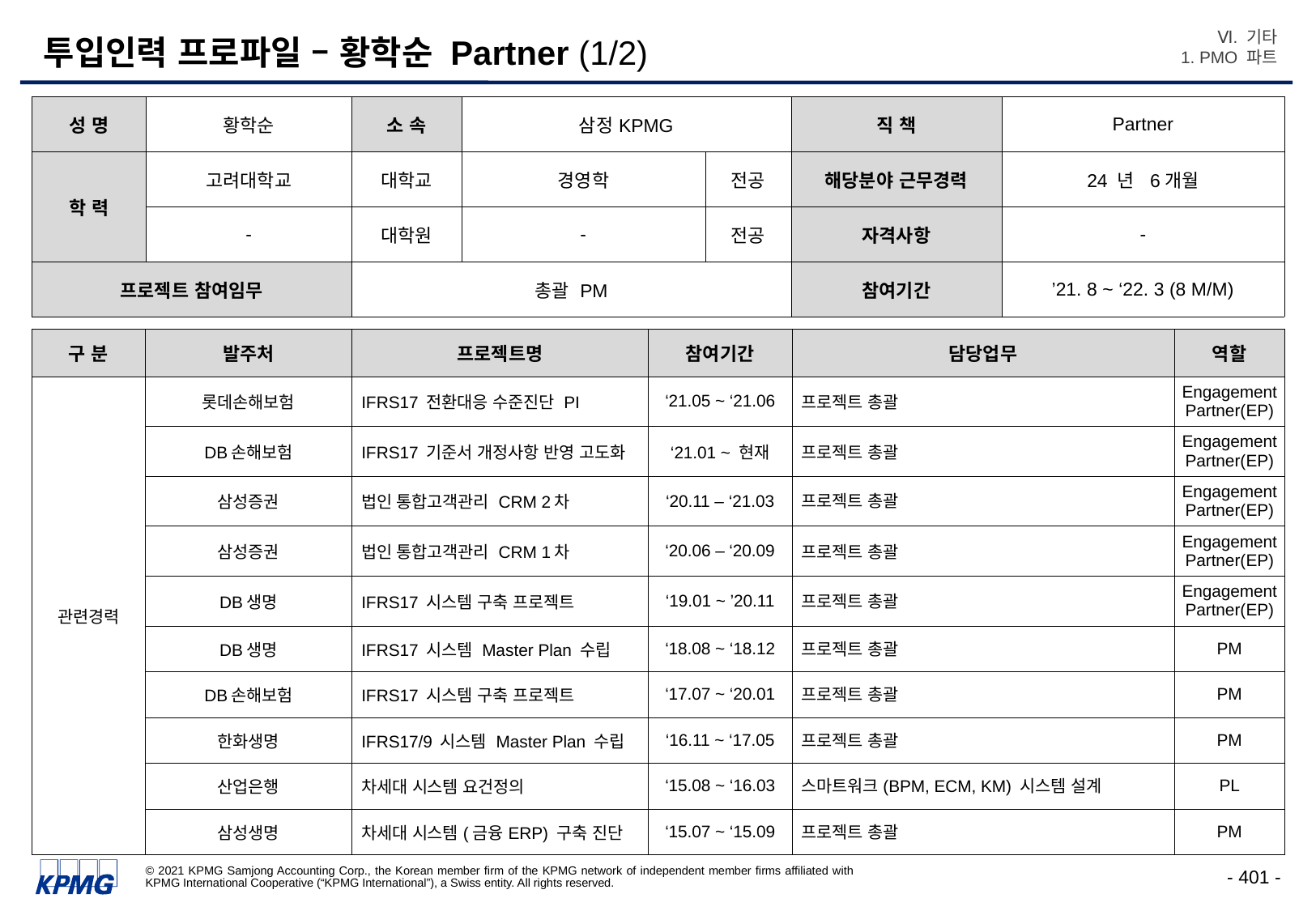

Ⅵ. 기타
1. PMO 파트
# 투입인력 프로파일 – 황학순 Partner (1/2)
| 성 명 | 황학순 | 소 속 | 삼정KPMG |  | 직 책 | Partner |
| --- | --- | --- | --- | --- | --- | --- |
| 학 력 | 고려대학교 | 대학교 | 경영학 | 전공 | 해당분야 근무경력 | 24 년 6개월 |
|  | - | 대학원 | - | 전공 | 자격사항 | - |
| 프로젝트 참여임무 |  | 총괄 PM |  |  | 참여기간 | ’21. 8 ~ ‘22. 3 (8 M/M) |
| 구 분 | 발주처 | 프로젝트명 | 참여기간 | 담당업무 | 역할 |
| --- | --- | --- | --- | --- | --- |
| 관련경력 | 롯데손해보험 | IFRS17 전환대응 수준진단 PI | ‘21.05 ~ ‘21.06 | 프로젝트 총괄 | Engagement Partner(EP) |
|  | DB손해보험 | IFRS17 기준서 개정사항 반영 고도화 | ‘21.01 ~ 현재 | 프로젝트 총괄 | Engagement Partner(EP) |
|  | 삼성증권 | 법인 통합고객관리 CRM 2차 | ‘20.11 – ‘21.03 | 프로젝트 총괄 | Engagement Partner(EP) |
|  | 삼성증권 | 법인 통합고객관리 CRM 1차 | ‘20.06 – ‘20.09 | 프로젝트 총괄 | Engagement Partner(EP) |
|  | DB생명 | IFRS17 시스템 구축 프로젝트 | ‘19.01 ~ ’20.11 | 프로젝트 총괄 | Engagement Partner(EP) |
|  | DB생명 | IFRS17 시스템 Master Plan 수립 | ‘18.08 ~ ‘18.12 | 프로젝트 총괄 | PM |
|  | DB손해보험 | IFRS17 시스템 구축 프로젝트 | ‘17.07 ~ ‘20.01 | 프로젝트 총괄 | PM |
|  | 한화생명 | IFRS17/9 시스템 Master Plan 수립 | ‘16.11 ~ ‘17.05 | 프로젝트 총괄 | PM |
|  | 산업은행 | 차세대 시스템 요건정의 | ‘15.08 ~ ‘16.03 | 스마트워크(BPM, ECM, KM) 시스템 설계 | PL |
|  | 삼성생명 | 차세대 시스템(금융ERP) 구축 진단 | ‘15.07 ~ ‘15.09 | 프로젝트 총괄 | PM |